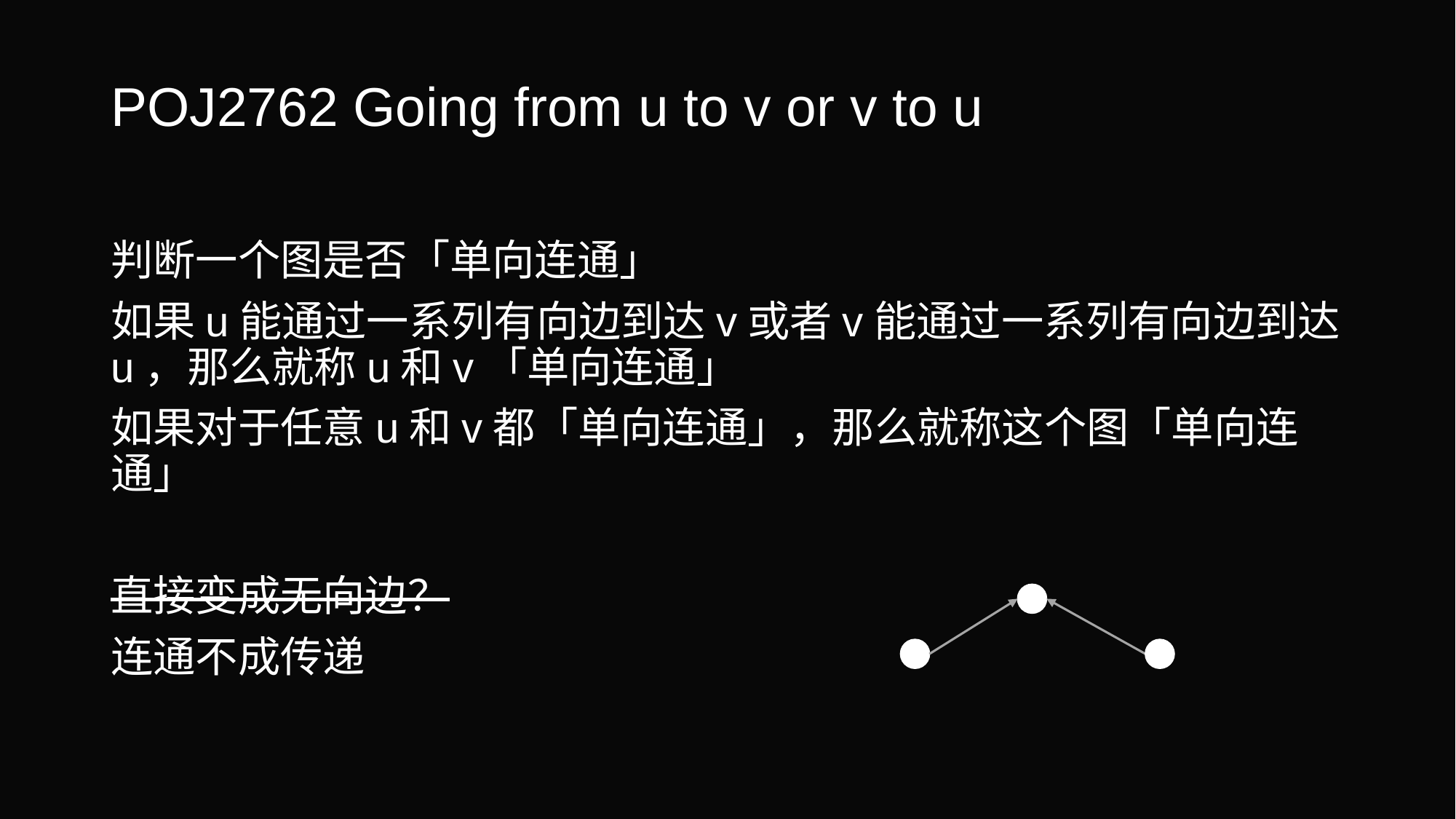

# POJ2762 Going from u to v or v to u
判断一个图是否「单向连通」
如果u能通过一系列有向边到达v或者v能通过一系列有向边到达u，那么就称u和v「单向连通」
如果对于任意u和v都「单向连通」，那么就称这个图「单向连通」

直接变成无向边？
连通不成传递